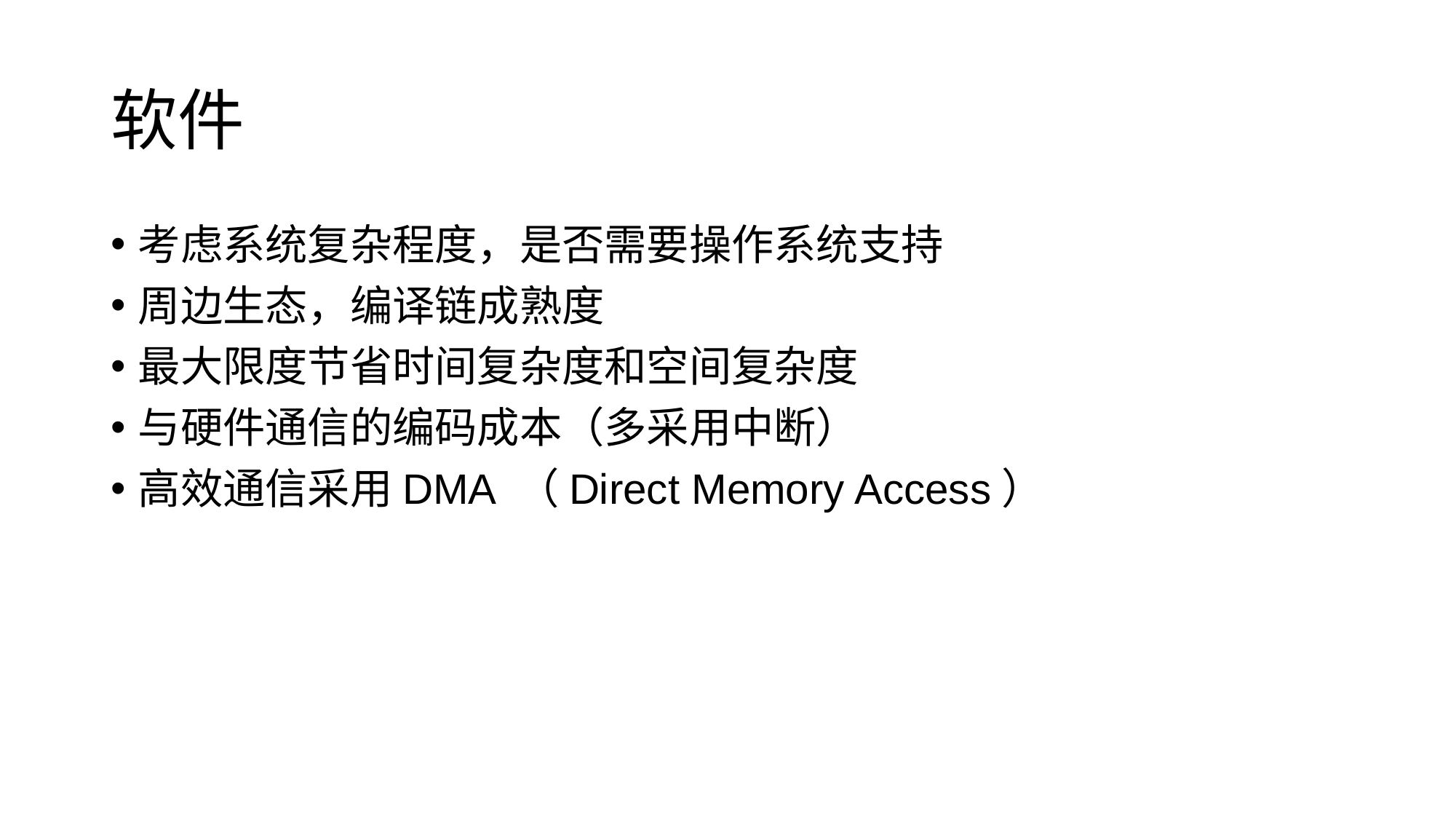

# 软件
考虑系统复杂程度，是否需要操作系统支持
周边生态，编译链成熟度
最大限度节省时间复杂度和空间复杂度
与硬件通信的编码成本（多采用中断）
高效通信采用DMA （Direct Memory Access）